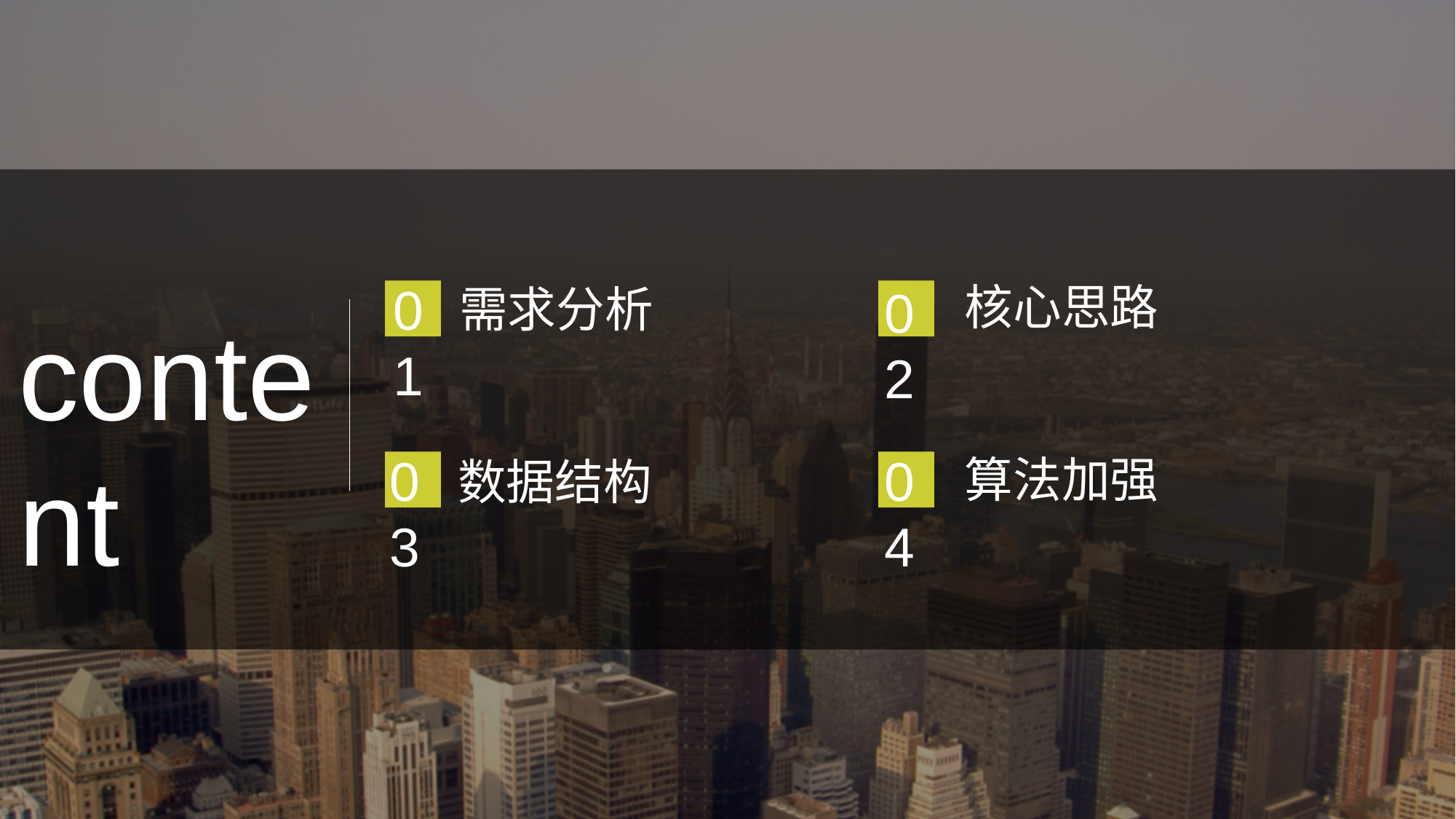

01

核心思路
02

需求分析
content
03

04

算法加强
数据结构